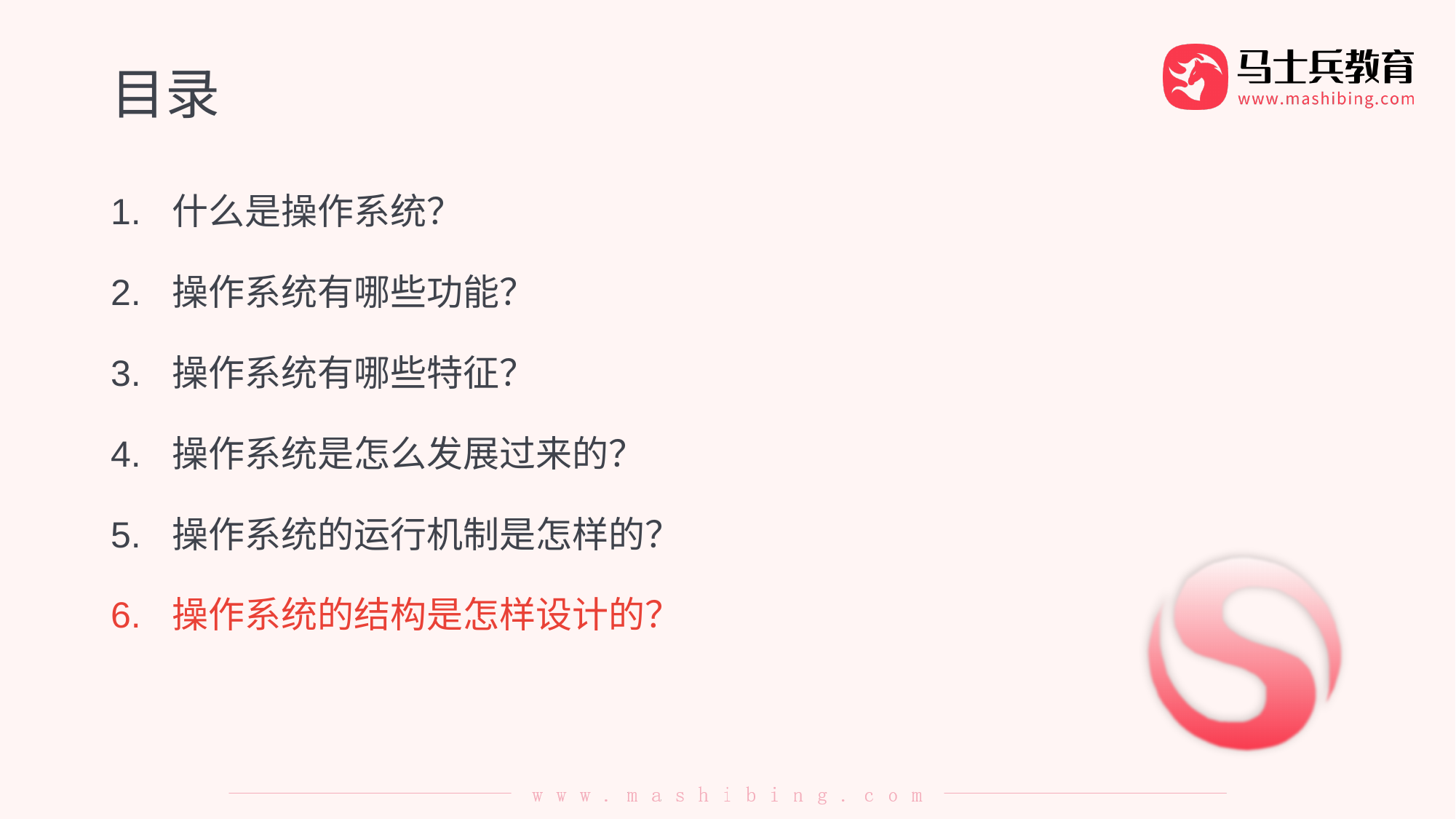

# 目录
什么是操作系统？
操作系统有哪些功能？
操作系统有哪些特征？
操作系统是怎么发展过来的？
操作系统的运行机制是怎样的？
操作系统的结构是怎样设计的？